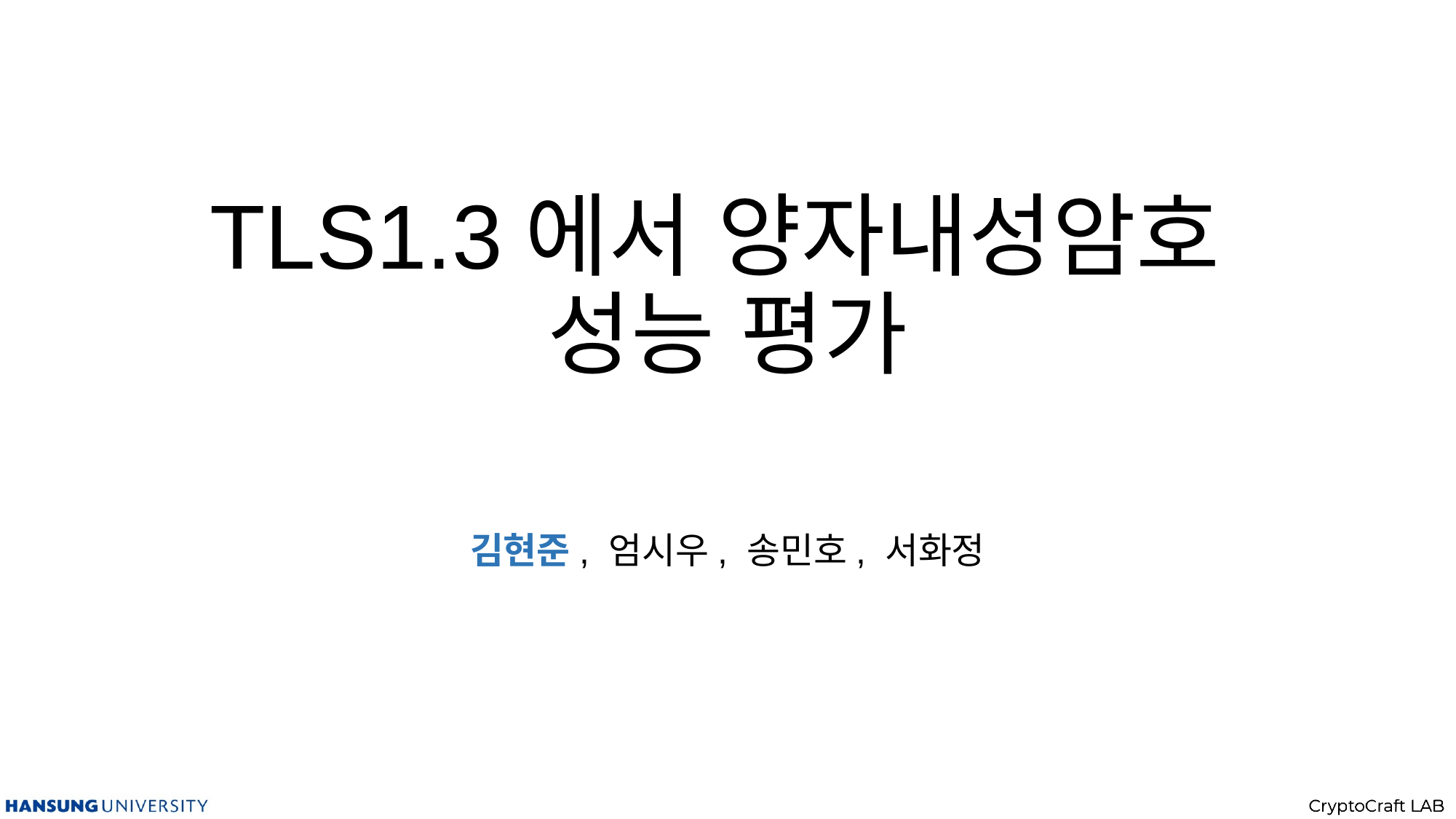

# TLS1.3에서 양자내성암호 성능 평가
김현준, 엄시우, 송민호, 서화정